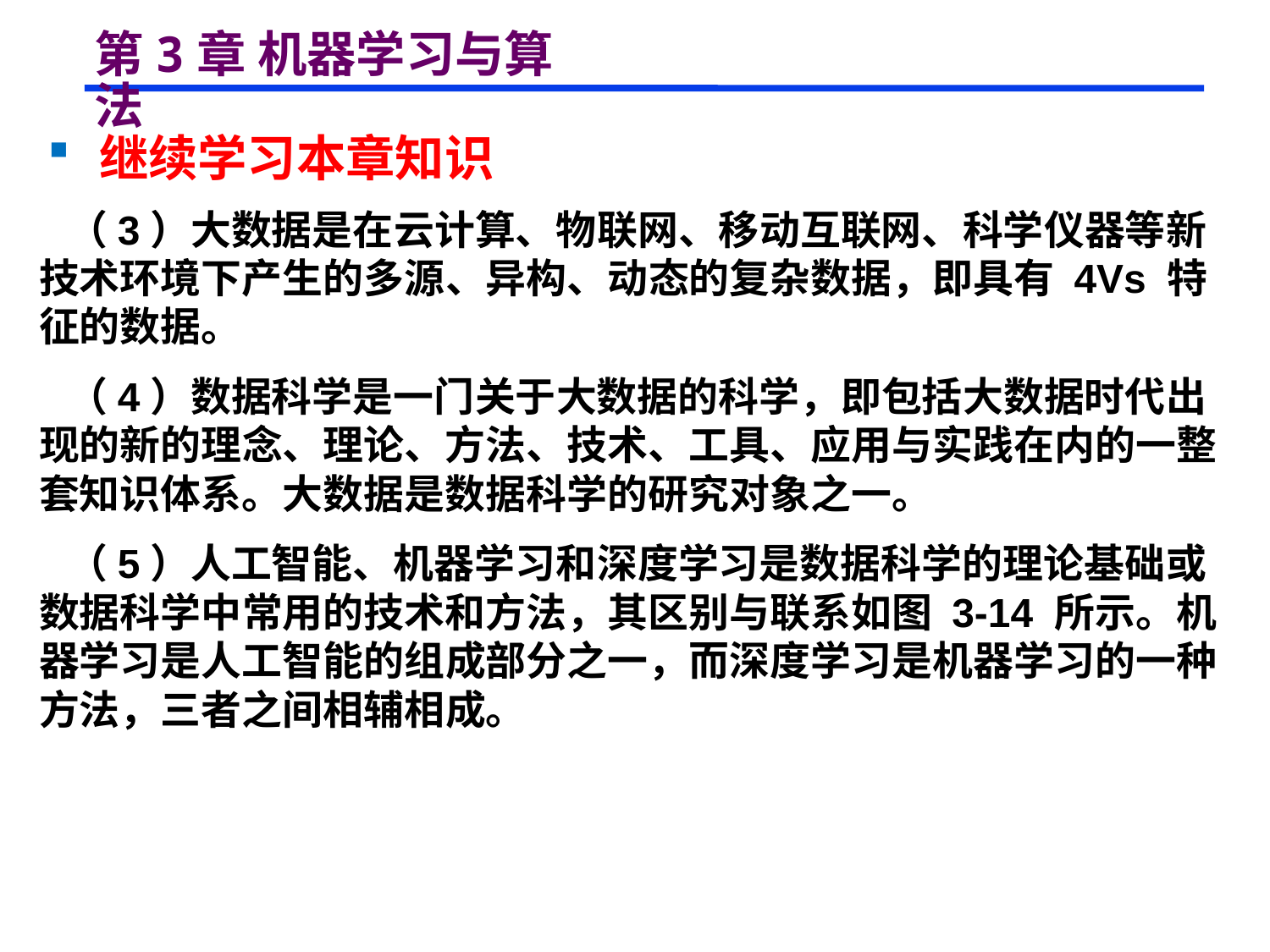

# 第3章 机器学习与算法
 继续学习本章知识
  （3）大数据是在云计算、物联网、移动互联网、科学仪器等新技术环境下产生的多源、异构、动态的复杂数据，即具有 4Vs 特征的数据。
  （4）数据科学是一门关于大数据的科学，即包括大数据时代出现的新的理念、理论、方法、技术、工具、应用与实践在内的一整套知识体系。大数据是数据科学的研究对象之一。
  （5）人工智能、机器学习和深度学习是数据科学的理论基础或数据科学中常用的技术和方法，其区别与联系如图 3-14 所示。机器学习是人工智能的组成部分之一，而深度学习是机器学习的一种方法，三者之间相辅相成。